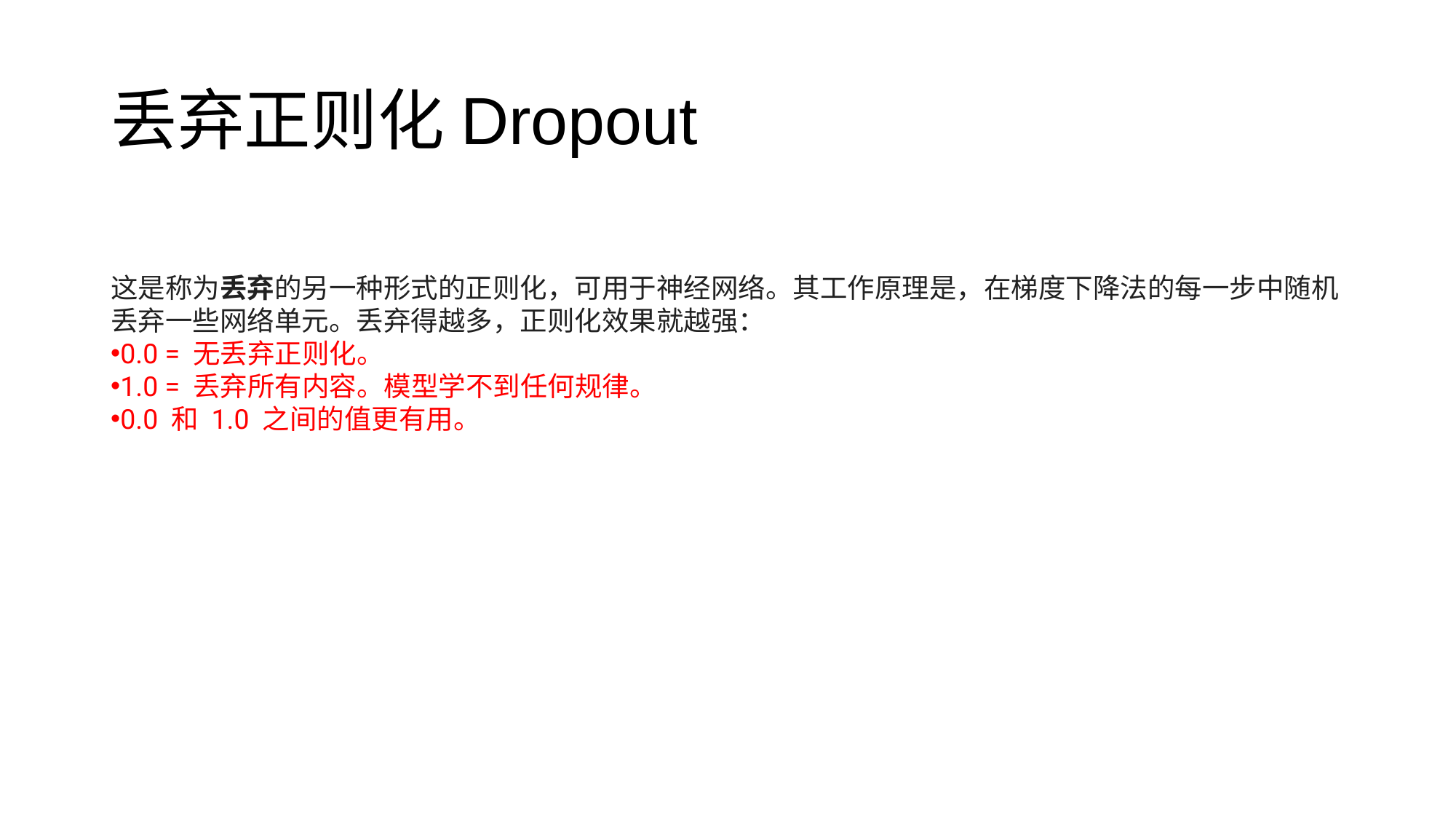

# 丢弃正则化Dropout
这是称为丢弃的另一种形式的正则化，可用于神经网络。其工作原理是，在梯度下降法的每一步中随机丢弃一些网络单元。丢弃得越多，正则化效果就越强：
0.0 = 无丢弃正则化。
1.0 = 丢弃所有内容。模型学不到任何规律。
0.0 和 1.0 之间的值更有用。